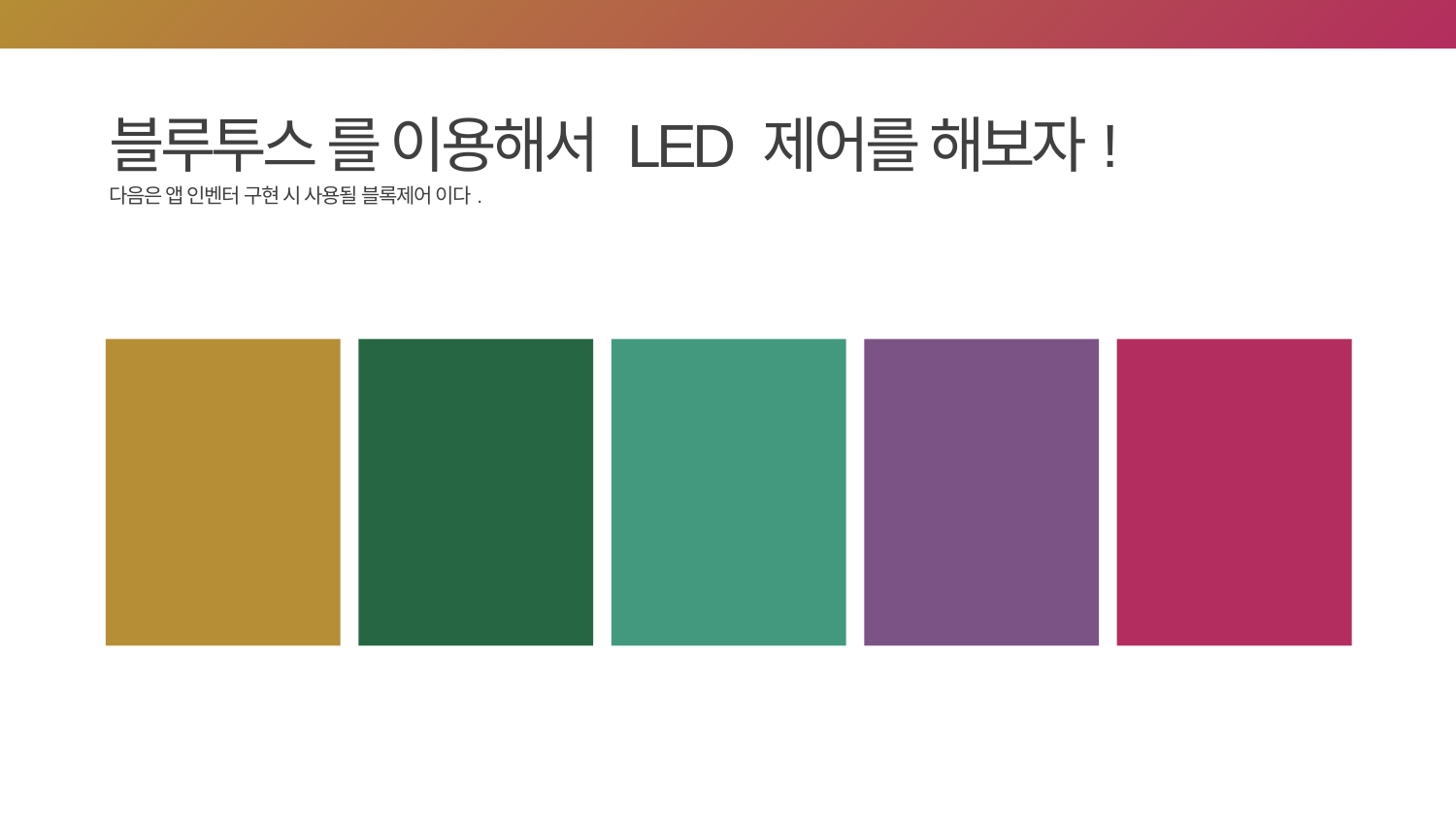

블루투스 를 이용해서 LED 제어를 해보자!
다음은 앱 인벤터 구현 시 사용될 블록제어 이다.
제어
블루투스
클라이언트
연결여부
텍스트